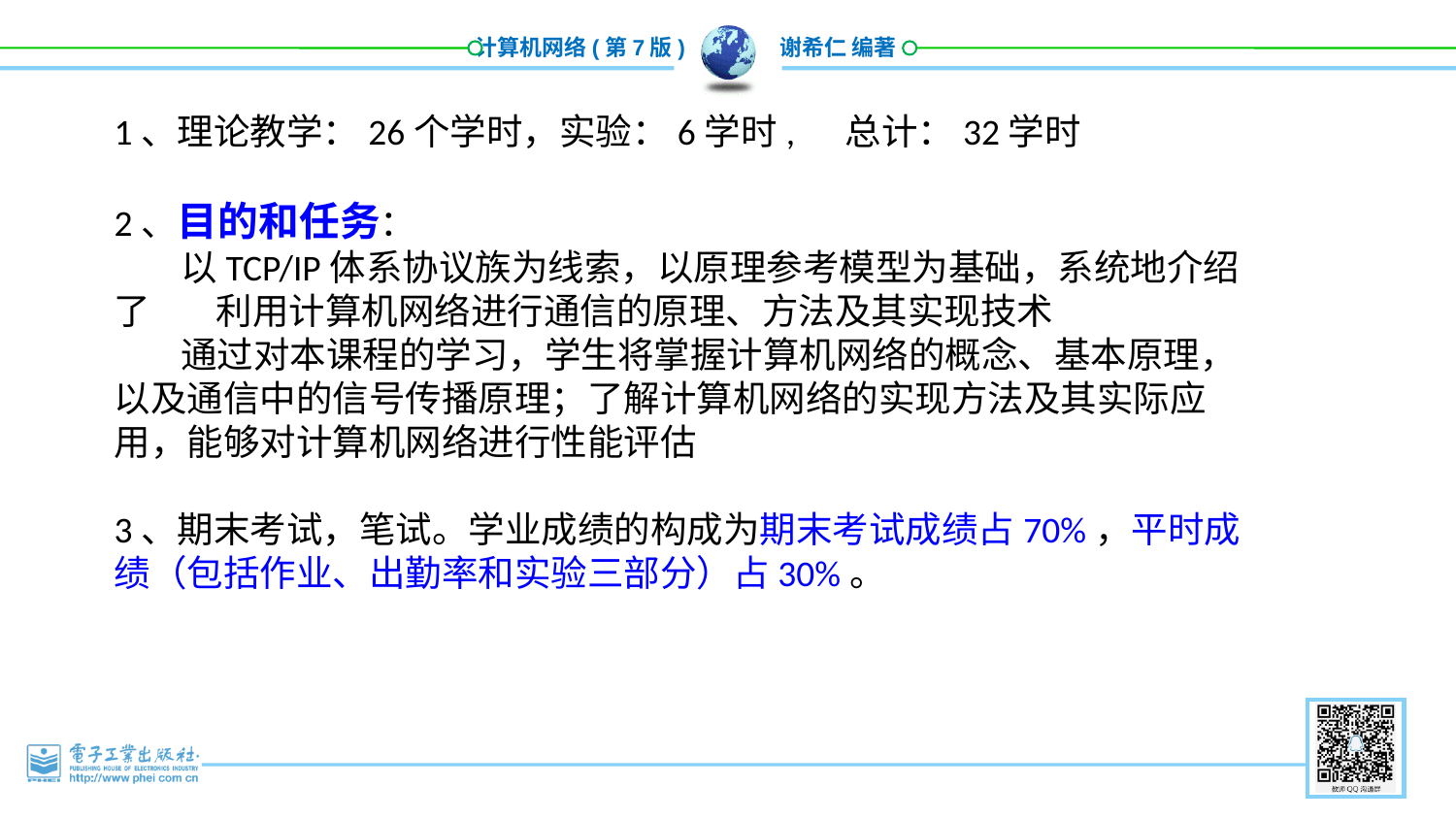

1、理论教学：26个学时，实验：6学时,     总计：32学时

2、目的和任务：
       以TCP/IP体系协议族为线索，以原理参考模型为基础，系统地介绍了        利用计算机网络进行通信的原理、方法及其实现技术
       通过对本课程的学习，学生将掌握计算机网络的概念、基本原理，以及通信中的信号传播原理；了解计算机网络的实现方法及其实际应用，能够对计算机网络进行性能评估

3、期末考试，笔试。学业成绩的构成为期末考试成绩占70%，平时成绩（包括作业、出勤率和实验三部分）占30%。